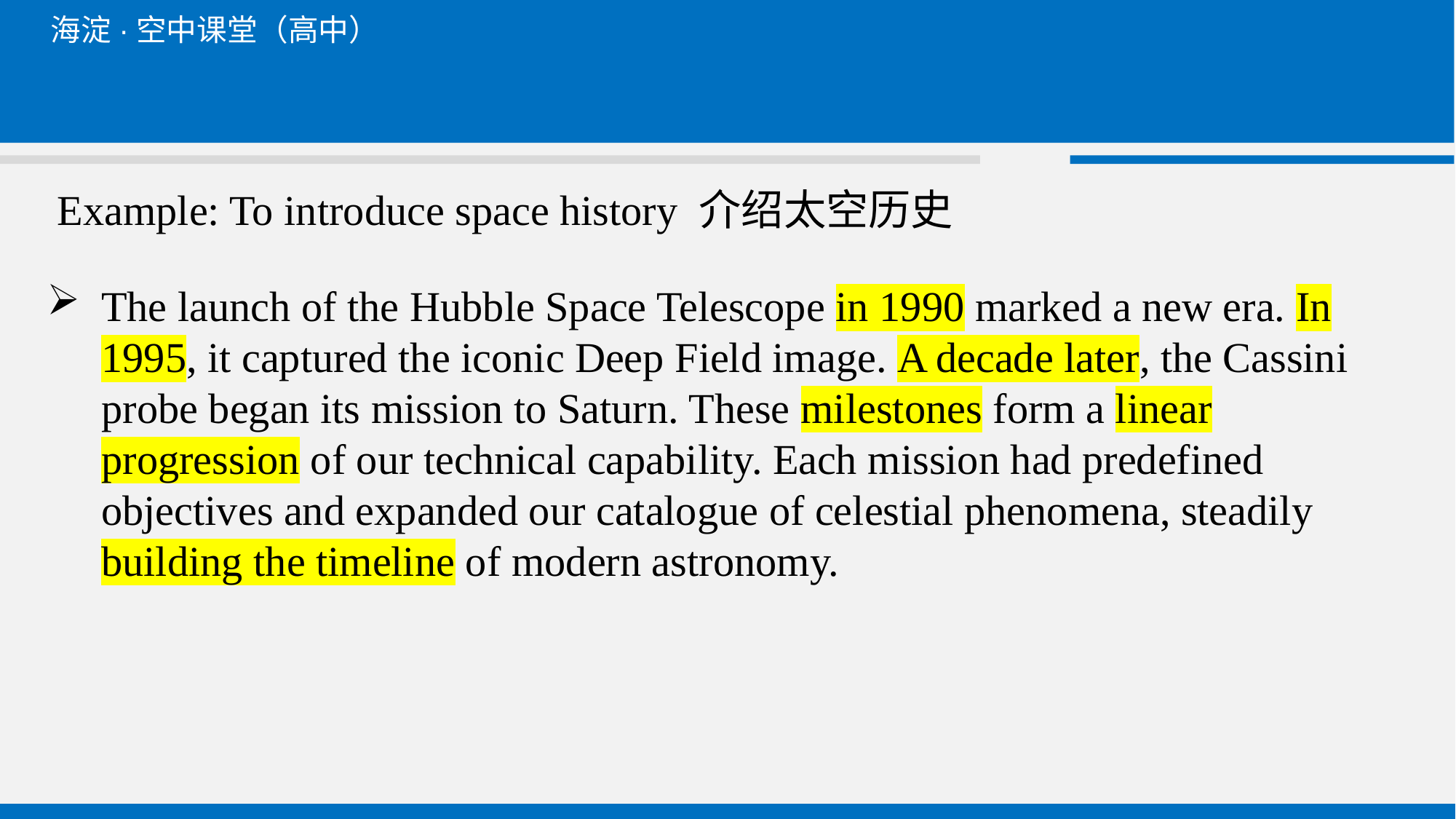

# Example: To introduce space history 介绍太空历史
The launch of the Hubble Space Telescope in 1990 marked a new era. In 1995, it captured the iconic Deep Field image. A decade later, the Cassini probe began its mission to Saturn. These milestones form a linear progression of our technical capability. Each mission had predefined objectives and expanded our catalogue of celestial phenomena, steadily building the timeline of modern astronomy.